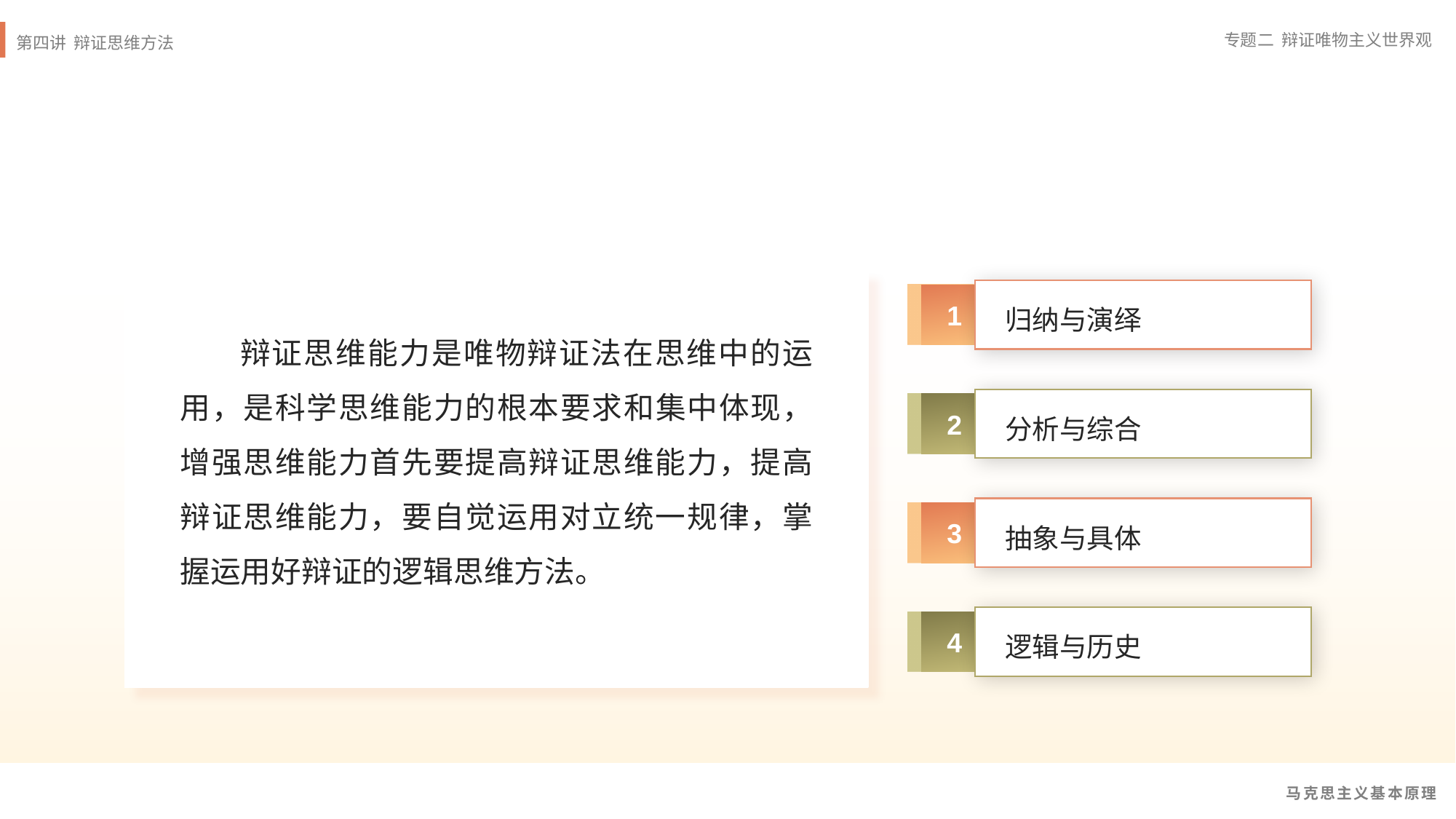

1
归纳与演绎

2
分析与综合

3
抽象与具体

4
逻辑与历史

辩证思维能力是唯物辩证法在思维中的运用，是科学思维能力的根本要求和集中体现，增强思维能力首先要提高辩证思维能力，提高辩证思维能力，要自觉运用对立统一规律，掌握运用好辩证的逻辑思维方法。